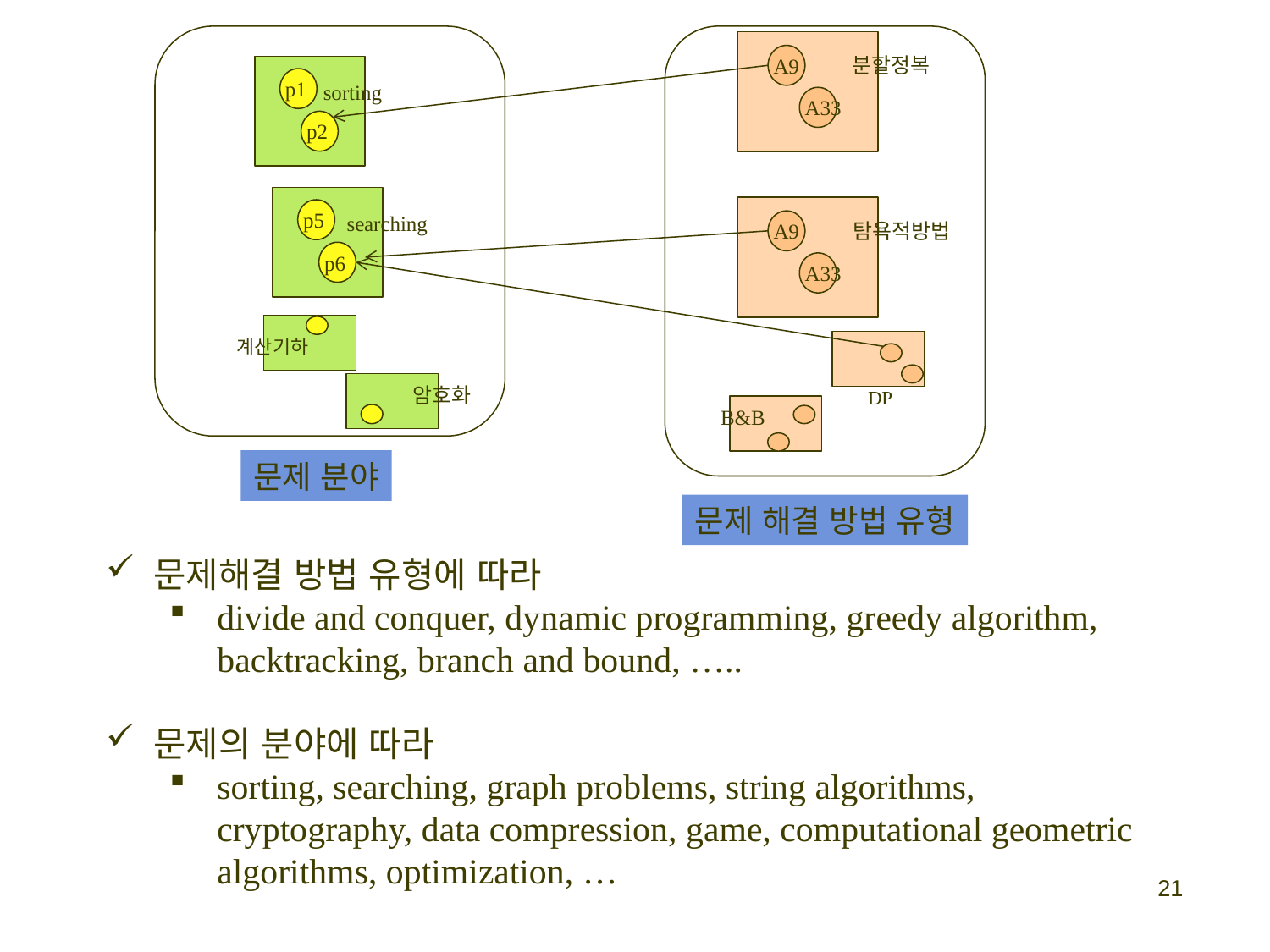

A9
분할정복

p1
sorting
A33
p2

p5
searching
A9
탐욕적방법
p6
A33

계산기하

암호화
DP

B&B

문제 분야
문제 해결 방법 유형
문제해결 방법 유형에 따라
divide and conquer, dynamic programming, greedy algorithm, backtracking, branch and bound, …..

문제의 분야에 따라
sorting, searching, graph problems, string algorithms, cryptography, data compression, game, computational geometric algorithms, optimization, …
21